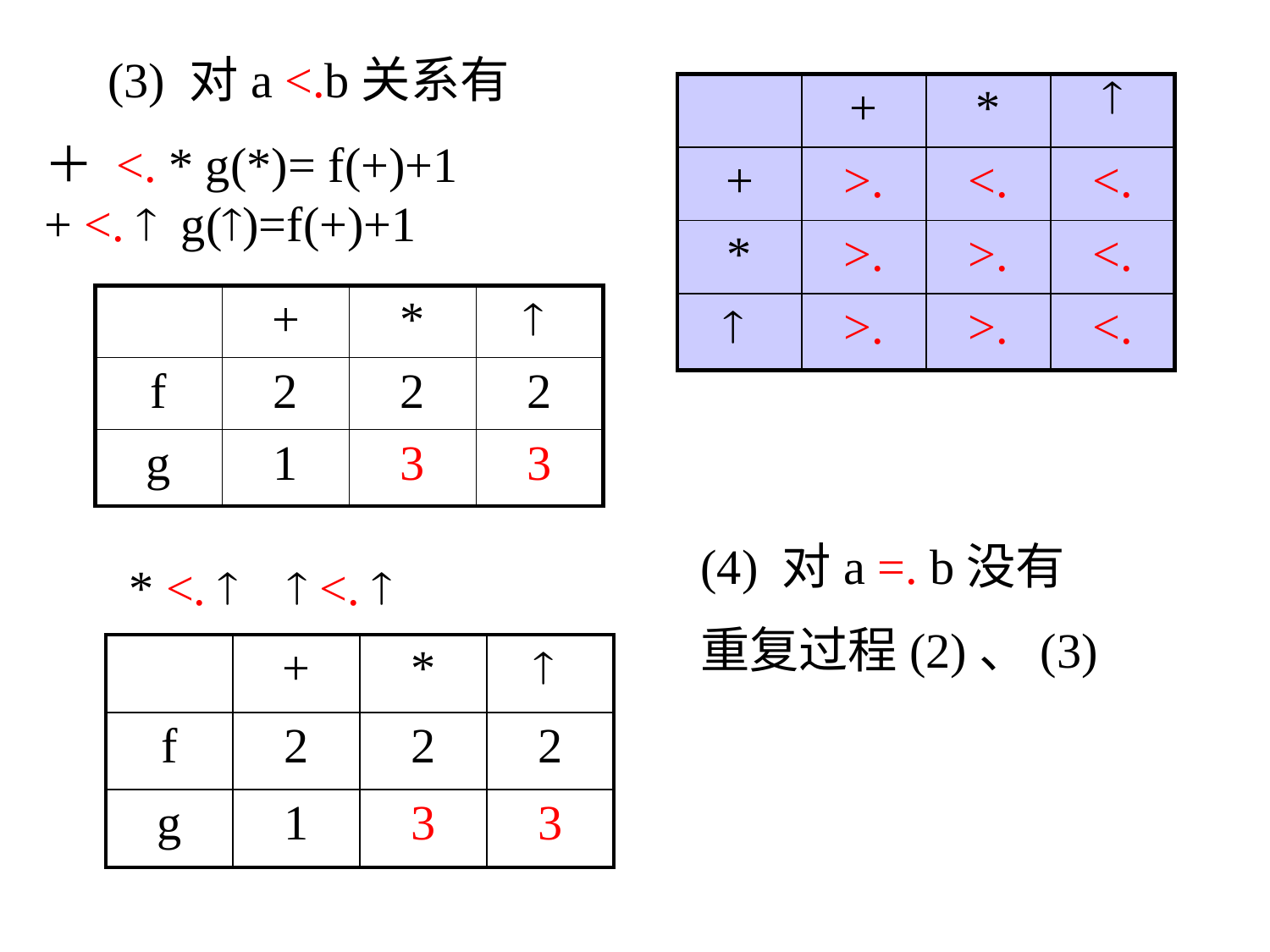

(3) 对a <.b关系有
|  | + | \* | ↑ |
| --- | --- | --- | --- |
| + | >. | <. | <. |
| \* | >. | >. | <. |
| ↑ | >. | >. | <. |
＋ <. * g(*)= f(+)+1
+ <. ↑  g(↑)=f(+)+1
|  | + | \* | ↑ |
| --- | --- | --- | --- |
| f | 2 | 2 | 2 |
| g | 1 | 3 | 3 |
(4) 对a =. b没有
重复过程(2)、(3)
* <. ↑    ↑ <. ↑
|  | + | \* | ↑ |
| --- | --- | --- | --- |
| f | 2 | 2 | 2 |
| g | 1 | 3 | 3 |